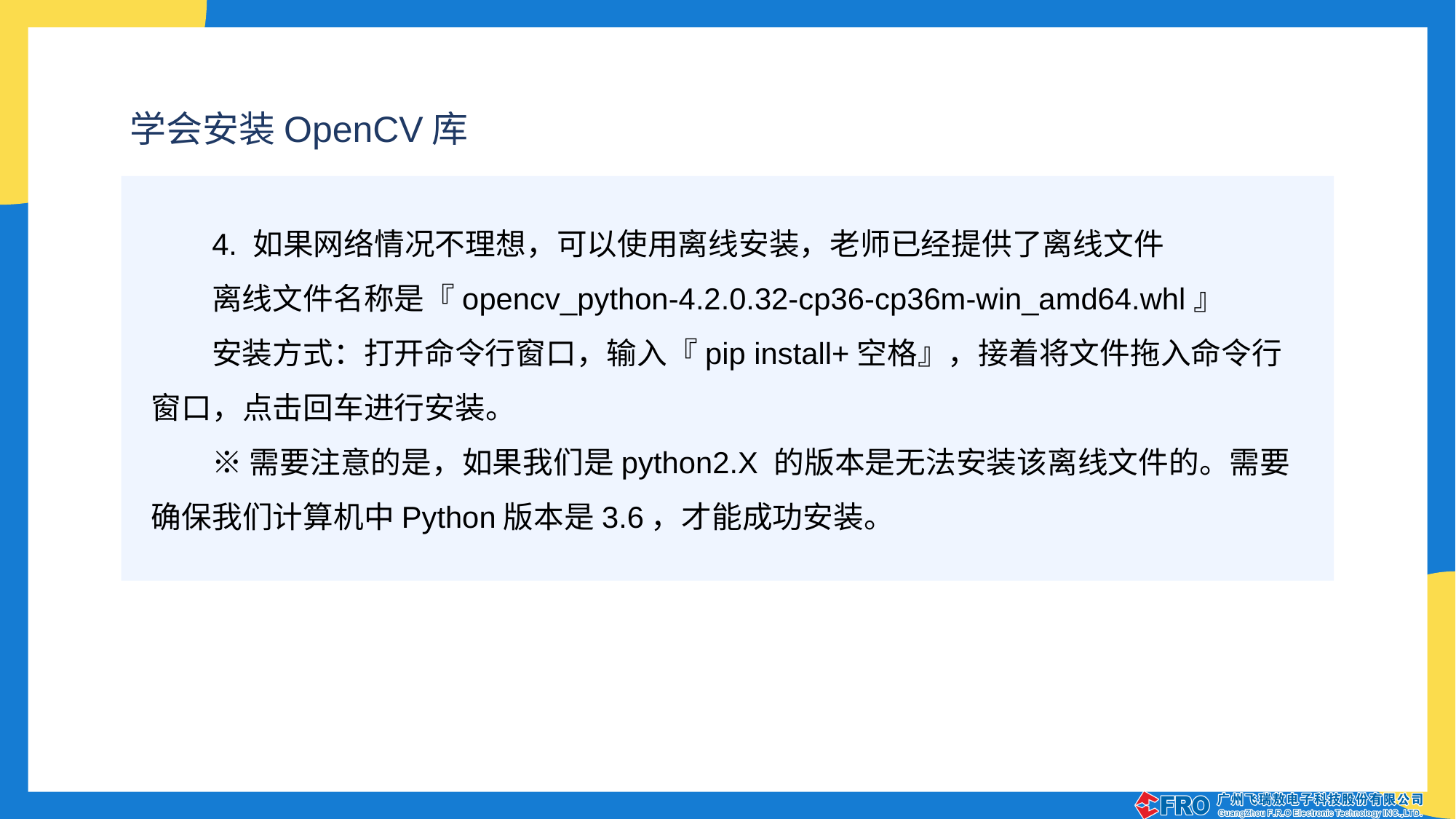

学会安装OpenCV库
4. 如果网络情况不理想，可以使用离线安装，老师已经提供了离线文件
离线文件名称是『opencv_python-4.2.0.32-cp36-cp36m-win_amd64.whl』
安装方式：打开命令行窗口，输入『pip install+空格』，接着将文件拖入命令行窗口，点击回车进行安装。
※需要注意的是，如果我们是python2.X 的版本是无法安装该离线文件的。需要确保我们计算机中Python版本是3.6，才能成功安装。